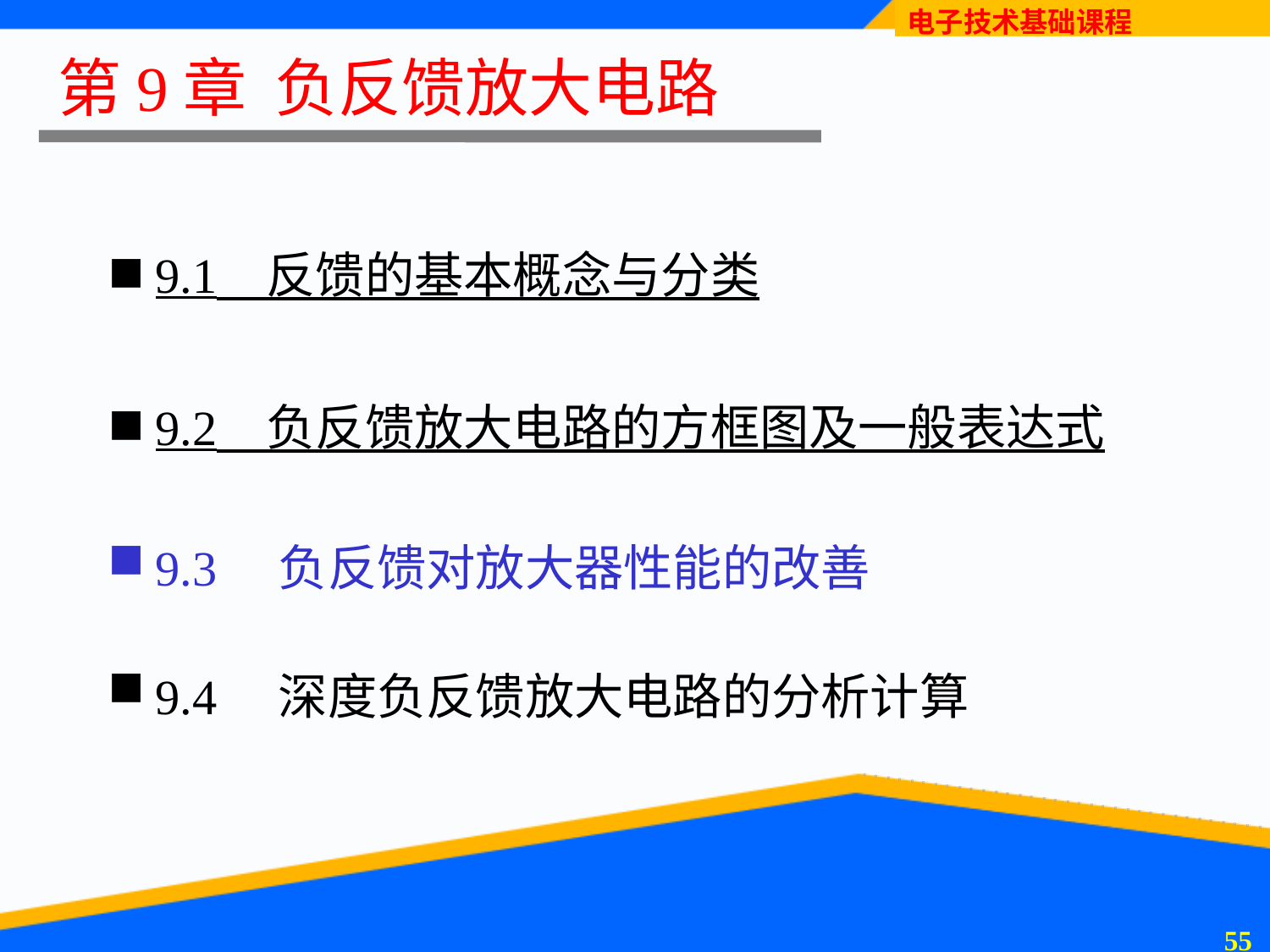

# 第9章  负反馈放大电路
9.1　反馈的基本概念与分类
9.2　负反馈放大电路的方框图及一般表达式
9.3　负反馈对放大器性能的改善
9.4　深度负反馈放大电路的分析计算
55